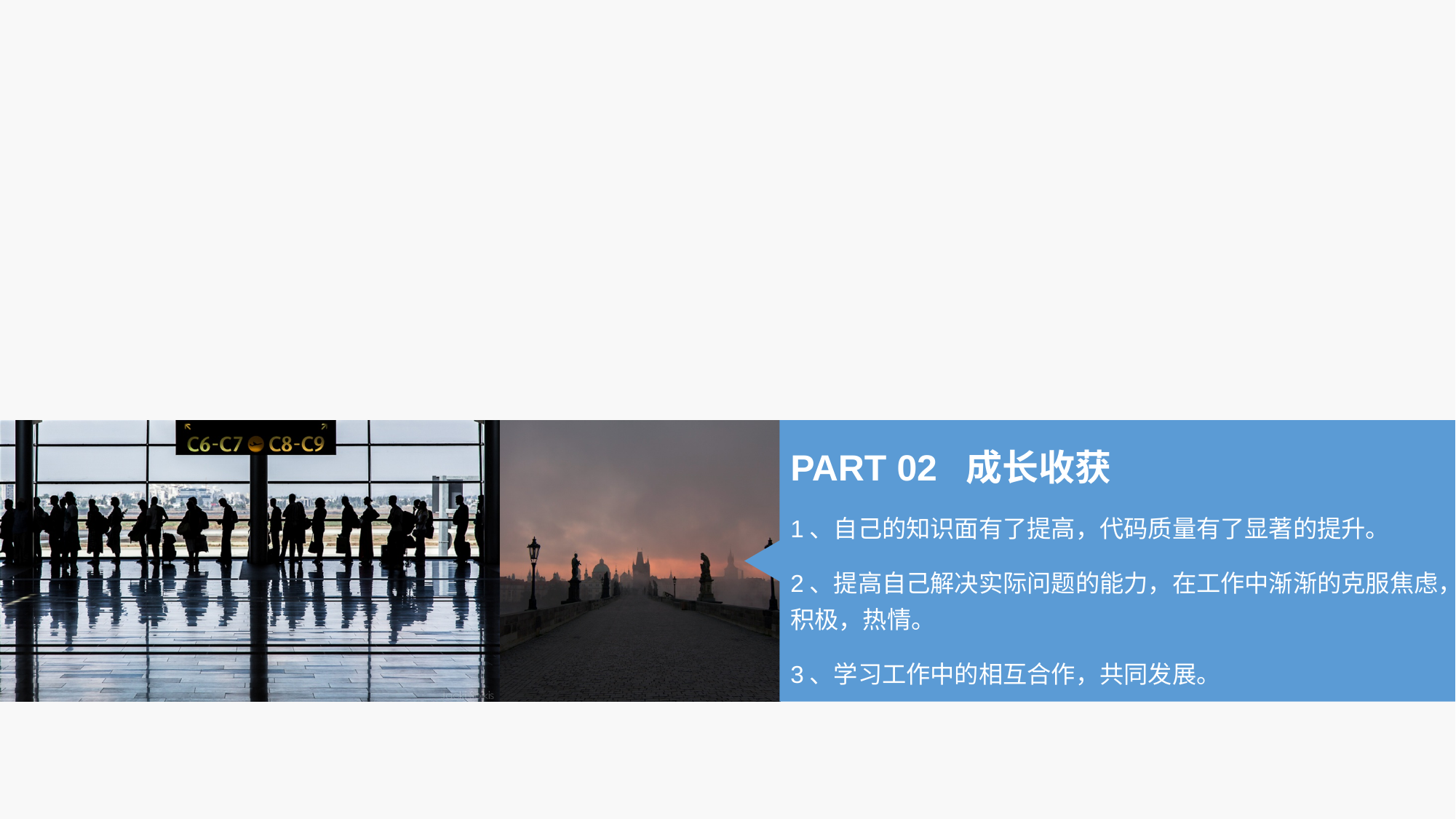

PART 02  成长收获
1、自己的知识面有了提高，代码质量有了显著的提升。
2、提高自己解决实际问题的能力，在工作中渐渐的克服焦虑，积极，热情。
3、学习工作中的相互合作，共同发展。